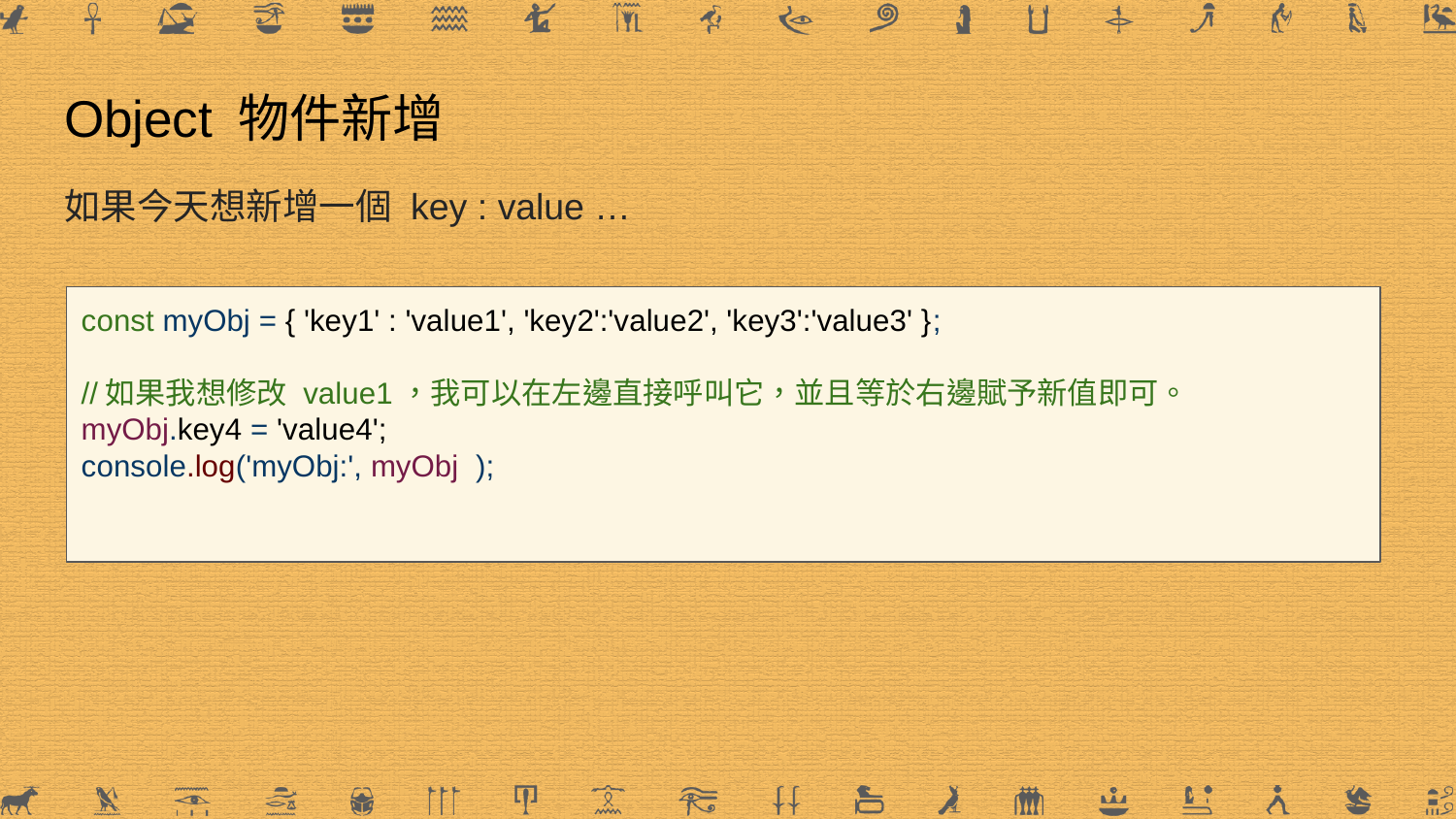

# Object 物件新增
如果今天想新增一個 key : value …
const myObj = { 'key1' : 'value1', 'key2':'value2', 'key3':'value3' };

//如果我想修改 value1，我可以在左邊直接呼叫它，並且等於右邊賦予新值即可。
myObj.key4 = 'value4';
console.log('myObj:', myObj  );